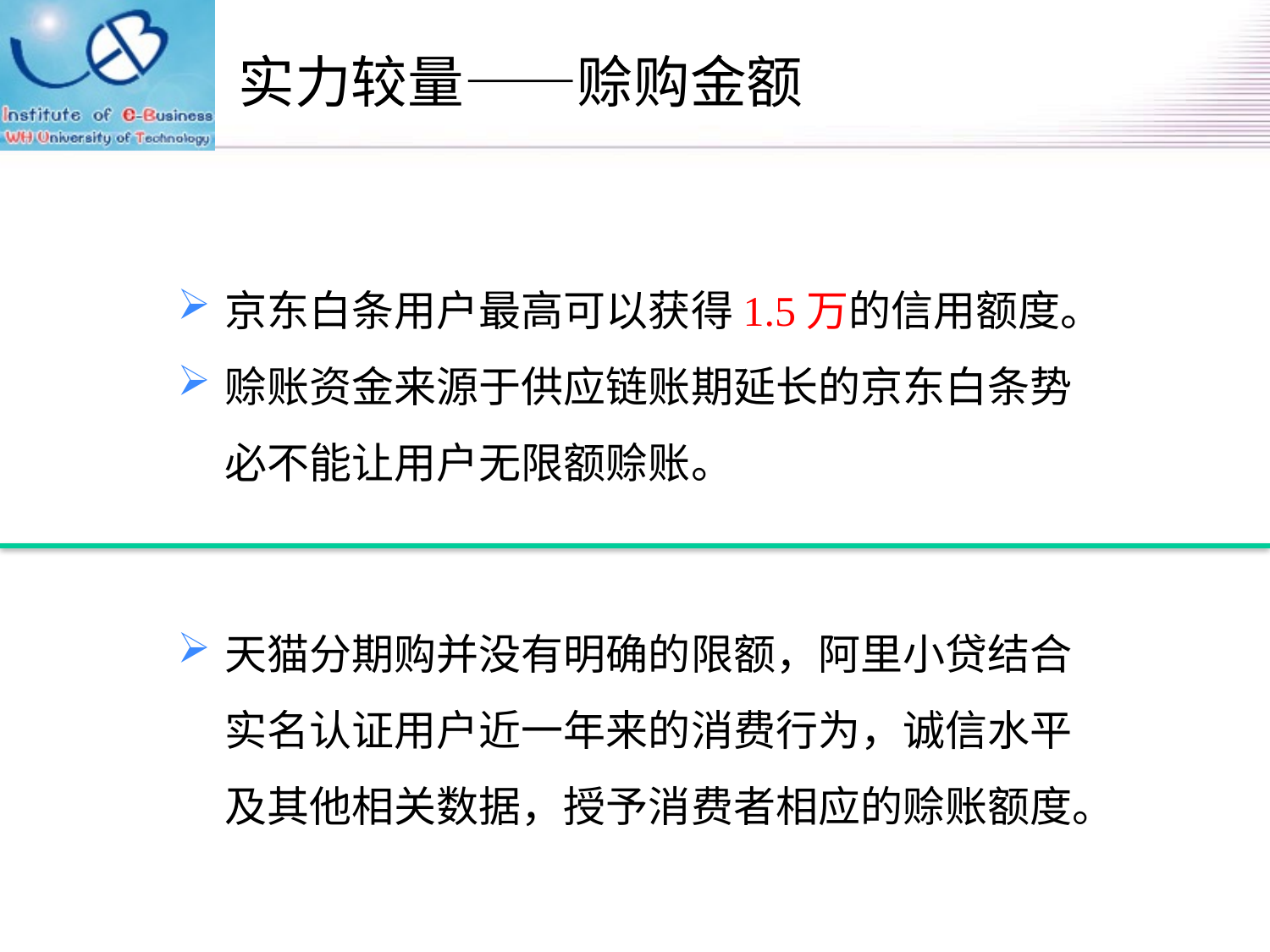

# 实力较量——赊购金额
京东白条用户最高可以获得1.5万的信用额度。
赊账资金来源于供应链账期延长的京东白条势必不能让用户无限额赊账。
天猫分期购并没有明确的限额，阿里小贷结合实名认证用户近一年来的消费行为，诚信水平及其他相关数据，授予消费者相应的赊账额度。